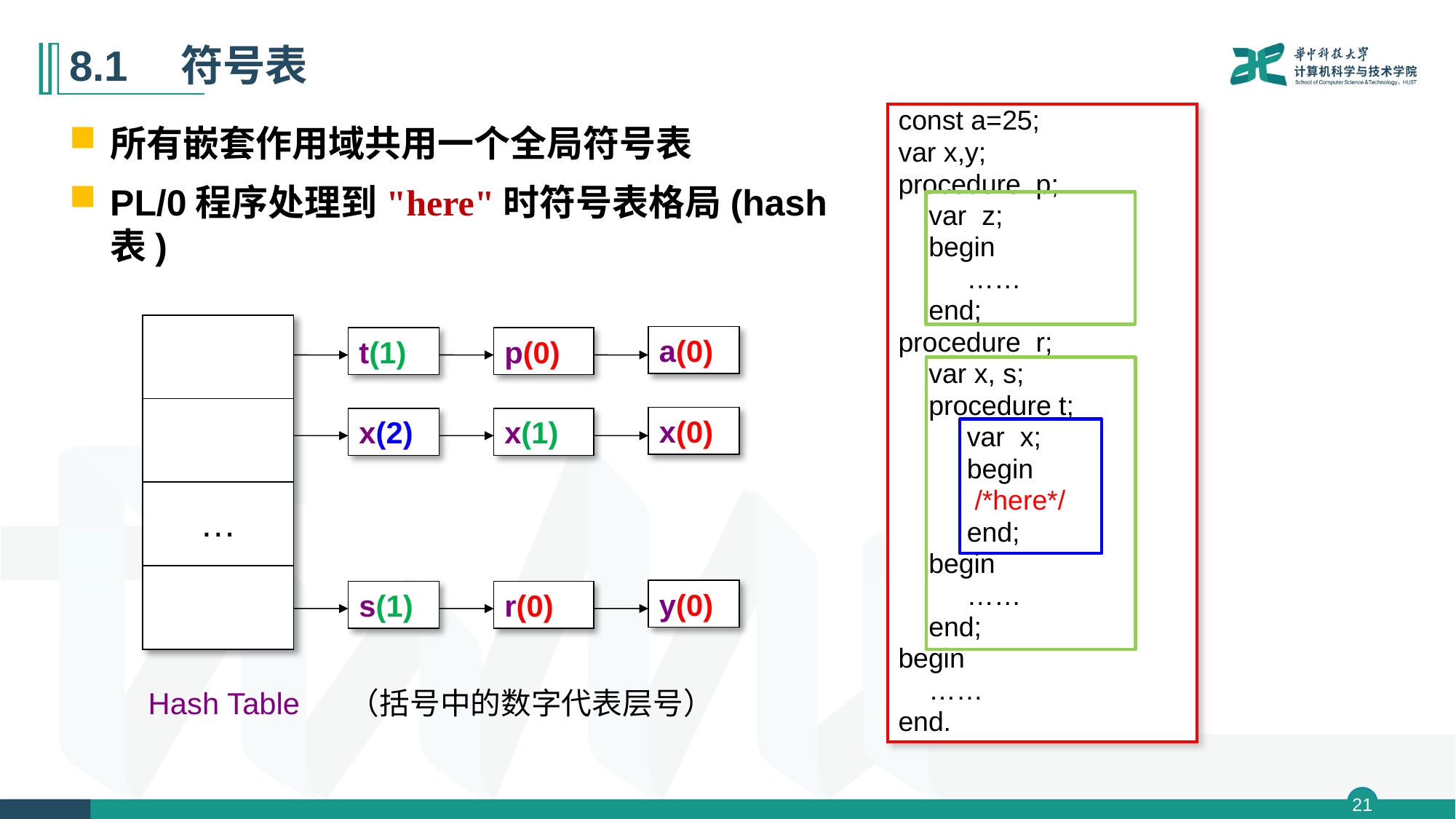

# 8.1　符号表
const a=25;
var x,y;
procedure  p;
    var  z;
    begin
         ……
    end;
procedure  r;
    var x, s;
    procedure t;
         var  x;
         begin
          /*here*/
         end;
    begin
         ……
    end;
begin
    ……
end.
所有嵌套作用域共用一个全局符号表
PL/0程序处理到"here"时符号表格局(hash表)

|  |
| --- |
|  |
| … |
|  |
a(0)
t(1)
p(0)

x(0)
x(2)
x(1)

y(0)
s(1)
r(0)

Hash Table     （括号中的数字代表层号）